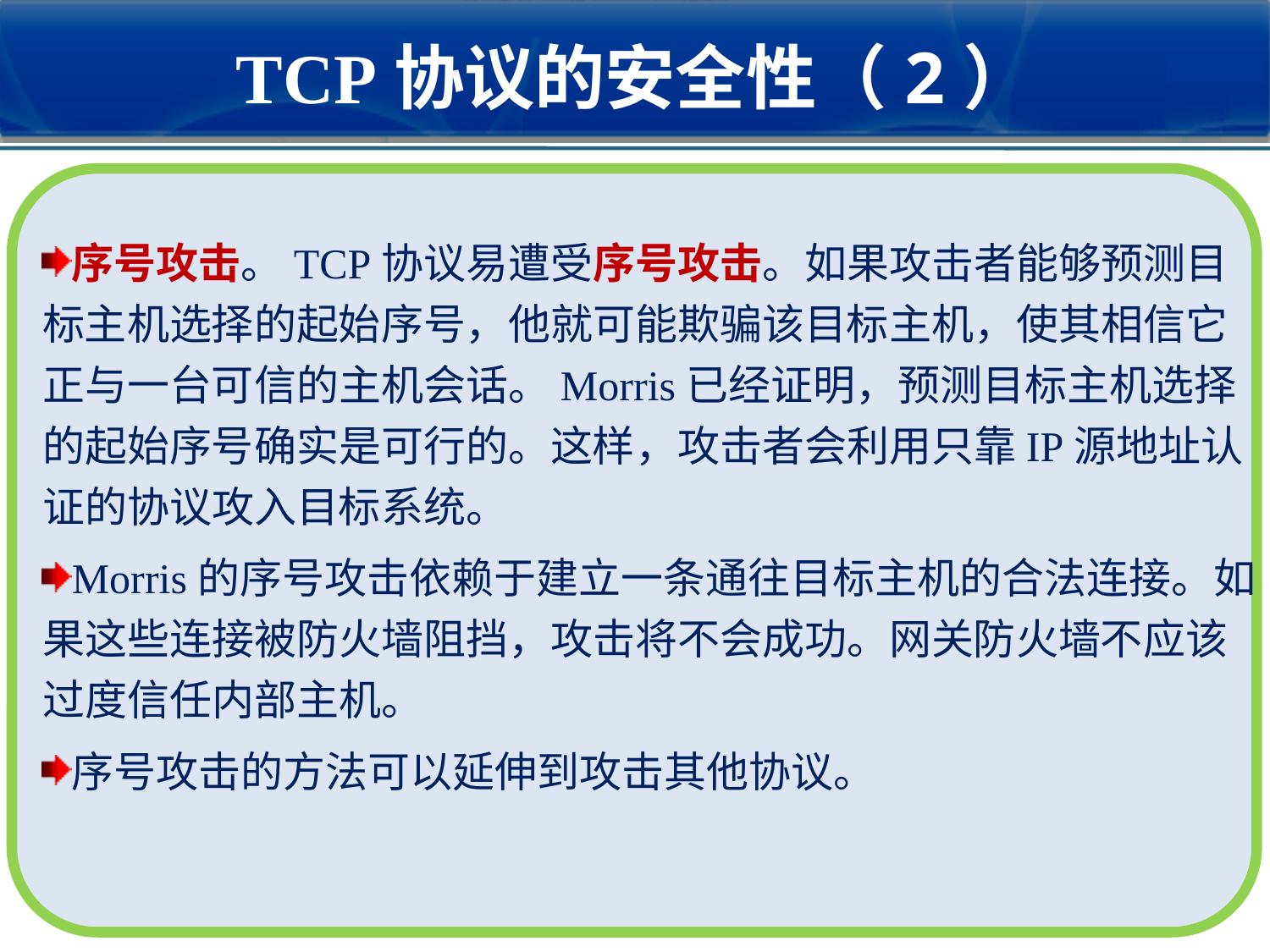

TCP协议的安全性（2）

序号攻击。TCP协议易遭受序号攻击。如果攻击者能够预测目标主机选择的起始序号，他就可能欺骗该目标主机，使其相信它正与一台可信的主机会话。Morris已经证明，预测目标主机选择的起始序号确实是可行的。这样，攻击者会利用只靠IP源地址认证的协议攻入目标系统。
Morris的序号攻击依赖于建立一条通往目标主机的合法连接。如果这些连接被防火墙阻挡，攻击将不会成功。网关防火墙不应该过度信任内部主机。
序号攻击的方法可以延伸到攻击其他协议。